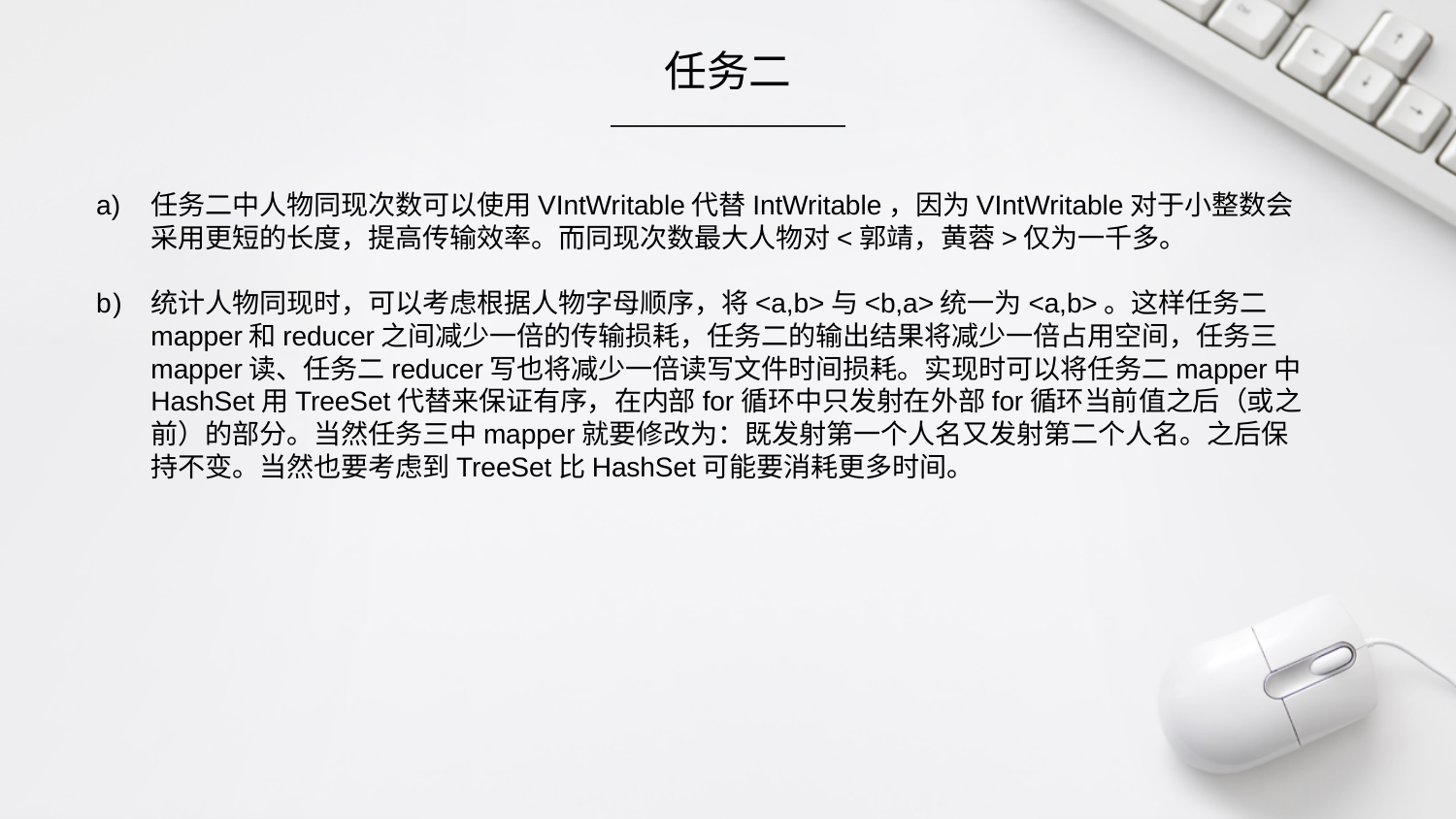

任务二
任务二中人物同现次数可以使用VIntWritable代替IntWritable，因为VIntWritable对于小整数会采用更短的长度，提高传输效率。而同现次数最大人物对<郭靖，黄蓉>仅为一千多。

统计人物同现时，可以考虑根据人物字母顺序，将<a,b>与<b,a>统一为<a,b>。这样任务二mapper和reducer之间减少一倍的传输损耗，任务二的输出结果将减少一倍占用空间，任务三mapper读、任务二reducer写也将减少一倍读写文件时间损耗。实现时可以将任务二mapper中HashSet用TreeSet代替来保证有序，在内部for循环中只发射在外部for循环当前值之后（或之前）的部分。当然任务三中mapper就要修改为：既发射第一个人名又发射第二个人名。之后保持不变。当然也要考虑到TreeSet比HashSet可能要消耗更多时间。